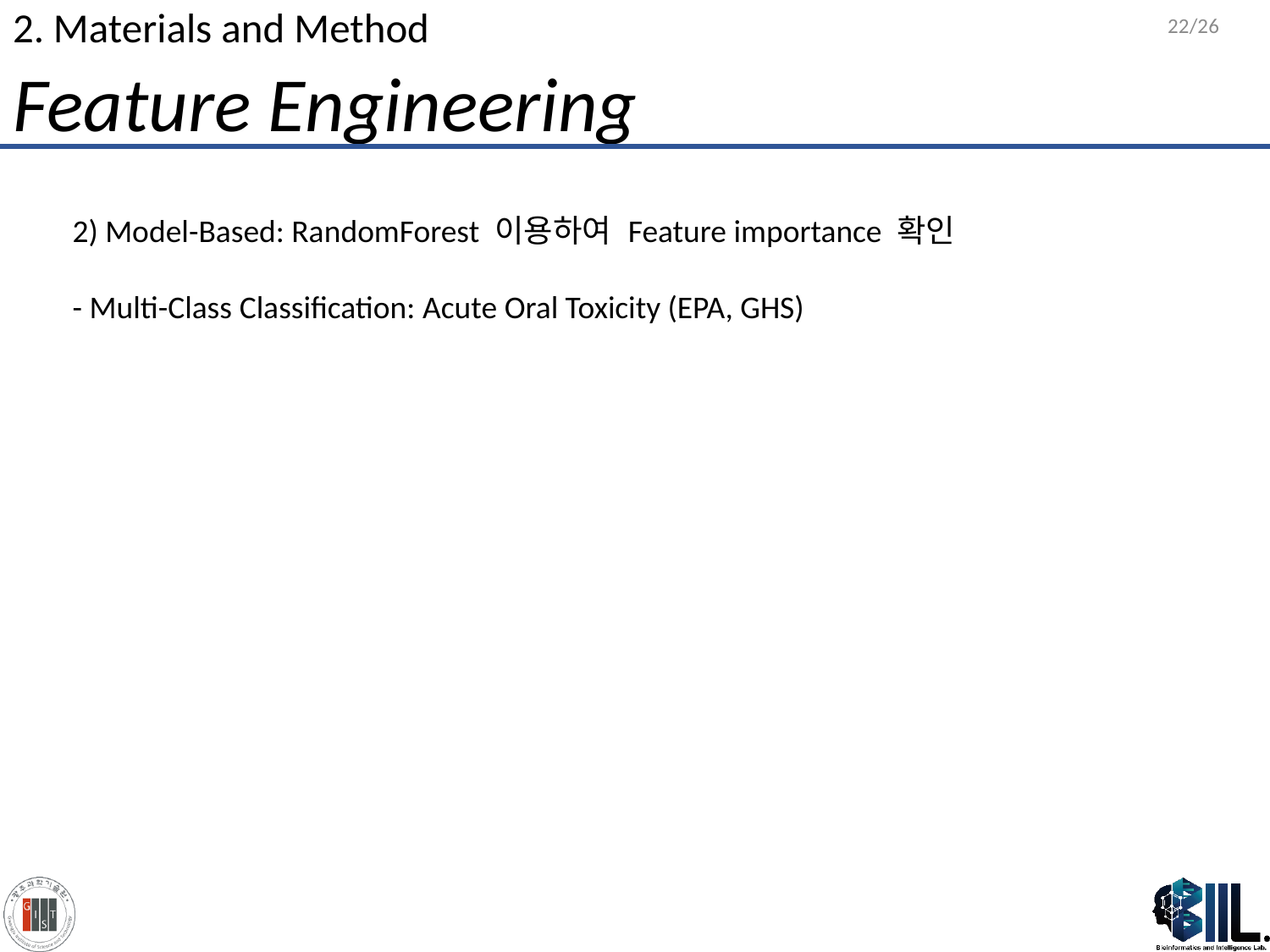

22/26
# 2. Materials and Method
Feature Engineering
2) Model-Based: RandomForest 이용하여 Feature importance 확인

- Multi-Class Classification: Acute Oral Toxicity (EPA, GHS)